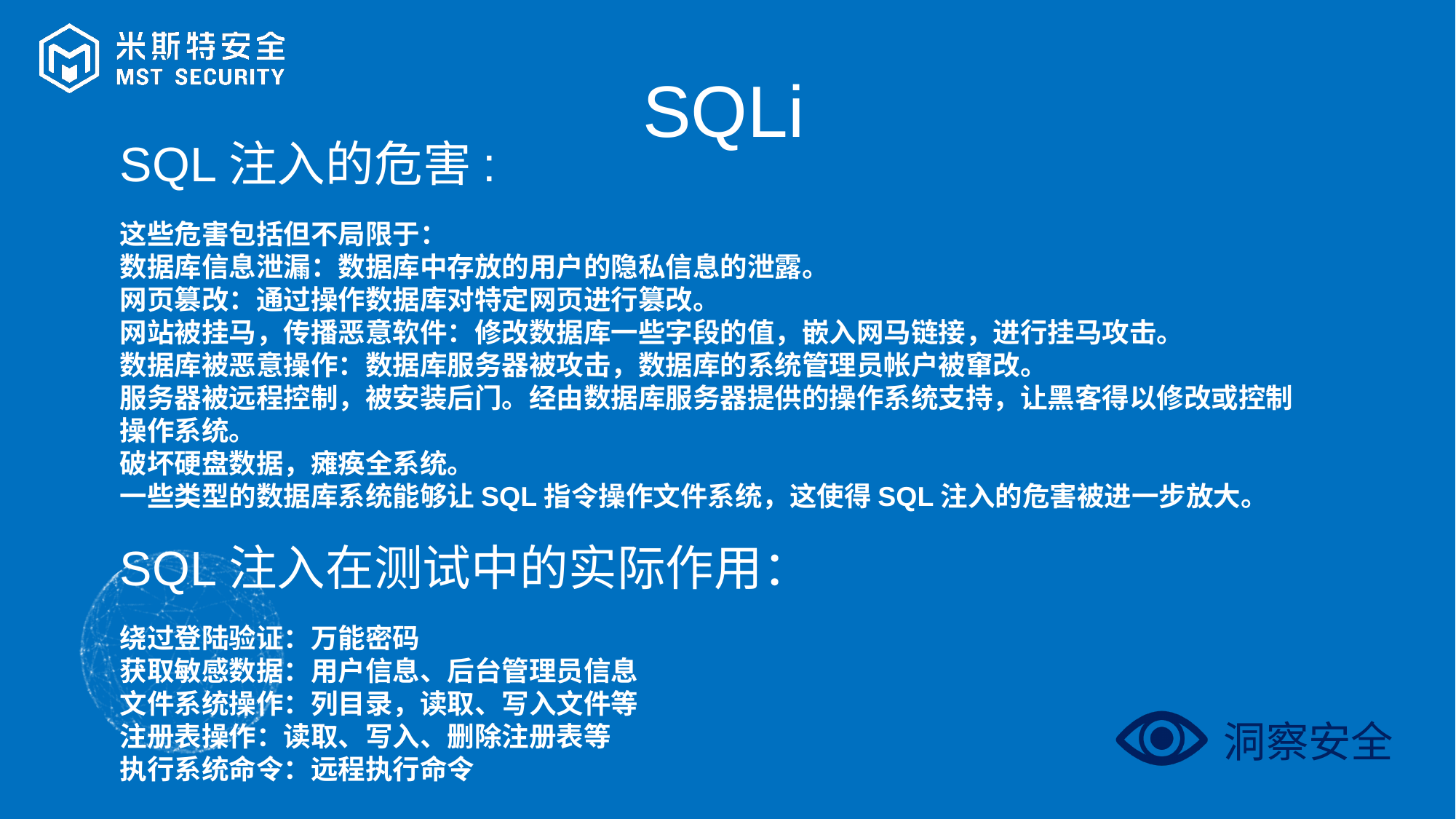

SQLi
SQL注入的危害:

这些危害包括但不局限于：
数据库信息泄漏：数据库中存放的用户的隐私信息的泄露。
网页篡改：通过操作数据库对特定网页进行篡改。
网站被挂马，传播恶意软件：修改数据库一些字段的值，嵌入网马链接，进行挂马攻击。
数据库被恶意操作：数据库服务器被攻击，数据库的系统管理员帐户被窜改。
服务器被远程控制，被安装后门。经由数据库服务器提供的操作系统支持，让黑客得以修改或控制操作系统。
破坏硬盘数据，瘫痪全系统。
一些类型的数据库系统能够让SQL指令操作文件系统，这使得SQL注入的危害被进一步放大。

SQL注入在测试中的实际作用：

绕过登陆验证：万能密码
获取敏感数据：用户信息、后台管理员信息
文件系统操作：列目录，读取、写入文件等
注册表操作：读取、写入、删除注册表等
执行系统命令：远程执行命令